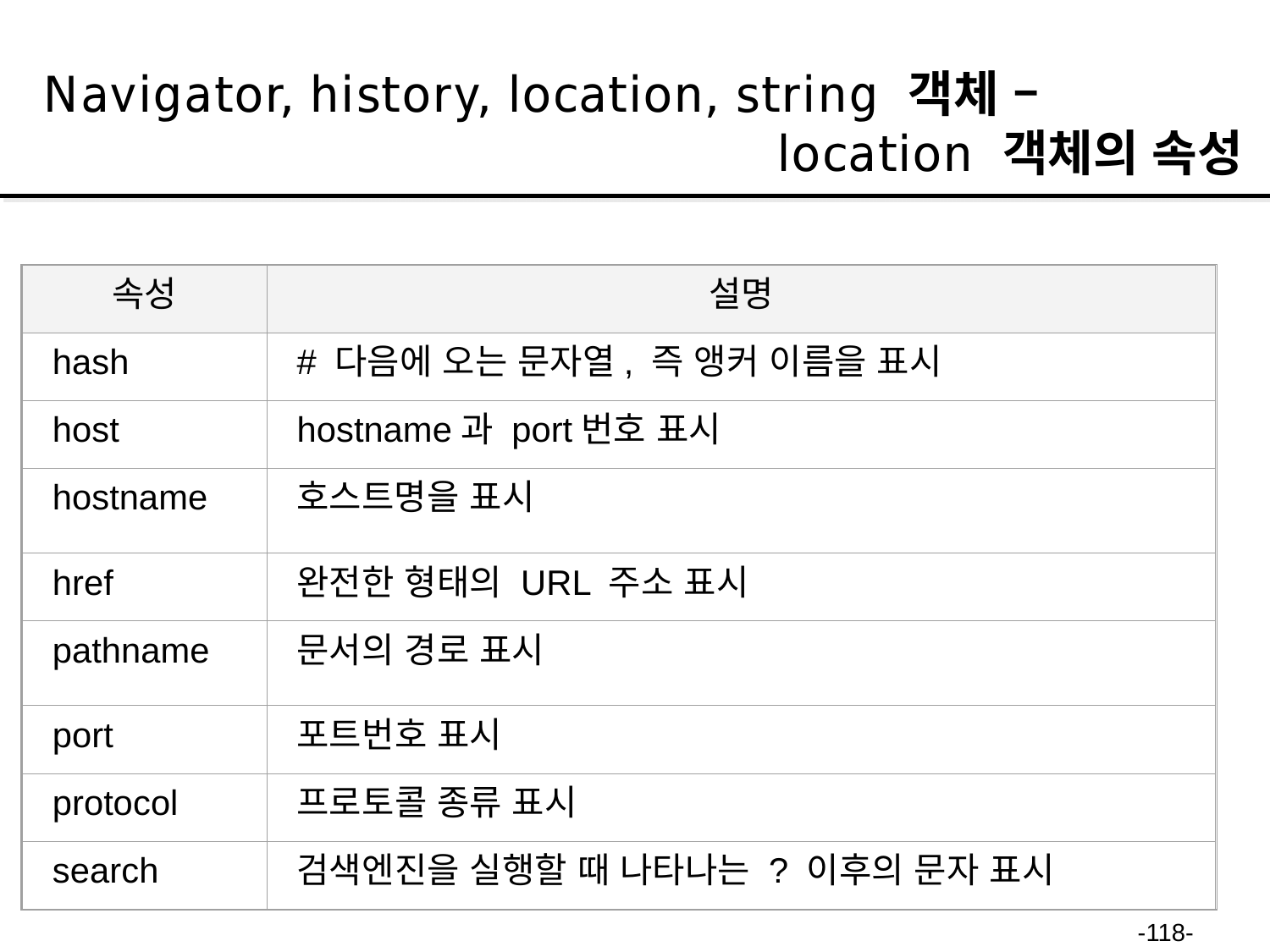

Navigator, history, location, string 객체 –
                                                   location 객체의 속성

속성

설명

hash

# 다음에 오는 문자열, 즉 앵커 이름을 표시

host

hostname과 port번호 표시

hostname

호스트명을 표시

href

완전한 형태의 URL 주소 표시

pathname

문서의 경로 표시

port

포트번호 표시

protocol

프로토콜 종류 표시

search

검색엔진을 실행할 때 나타나는 ? 이후의 문자 표시

-118-